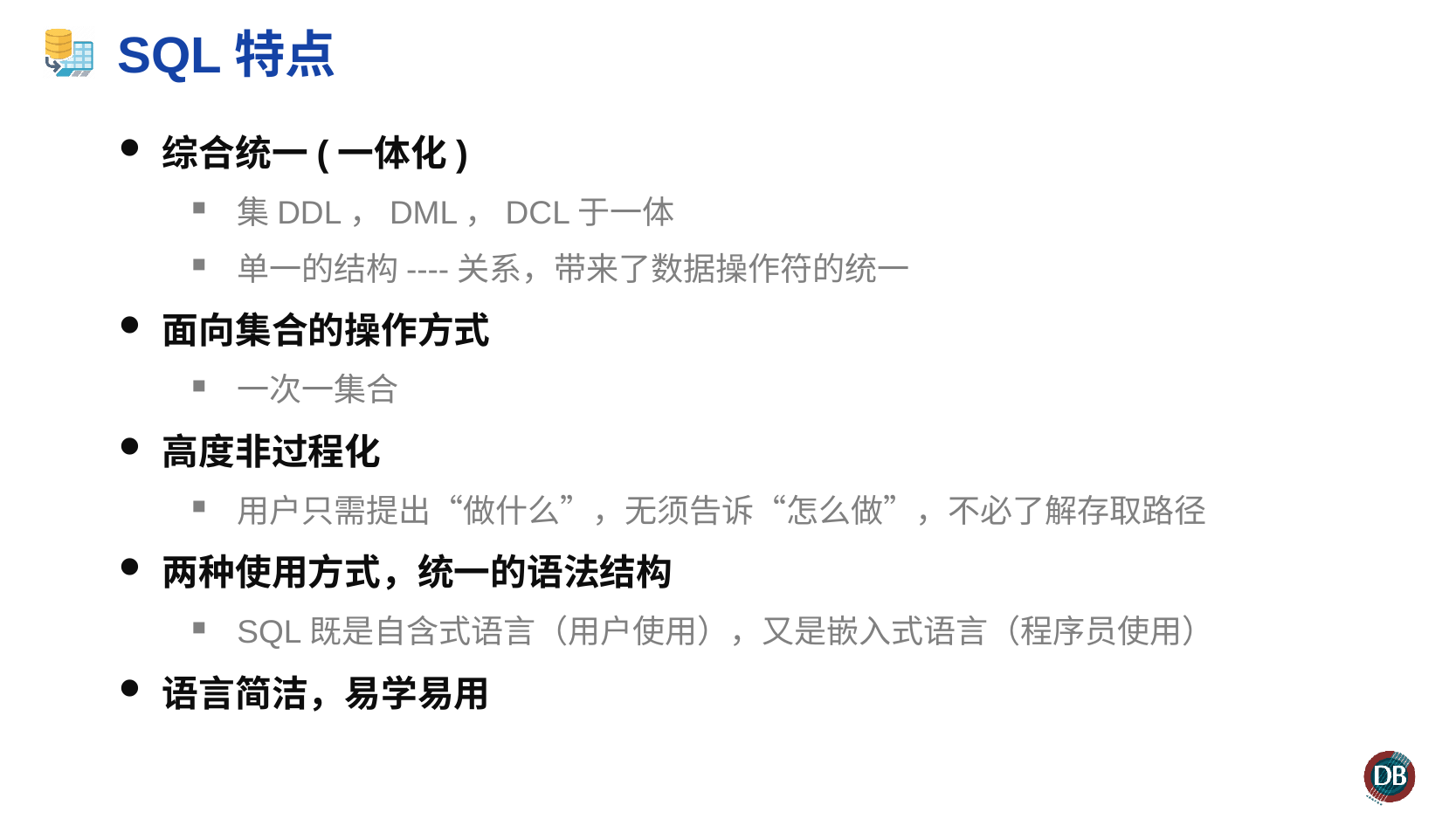

# SQL特点
综合统一(一体化)
集DDL，DML，DCL于一体
单一的结构----关系，带来了数据操作符的统一
面向集合的操作方式
一次一集合
高度非过程化
用户只需提出“做什么”，无须告诉“怎么做”，不必了解存取路径
两种使用方式，统一的语法结构
SQL既是自含式语言（用户使用），又是嵌入式语言（程序员使用）
语言简洁，易学易用